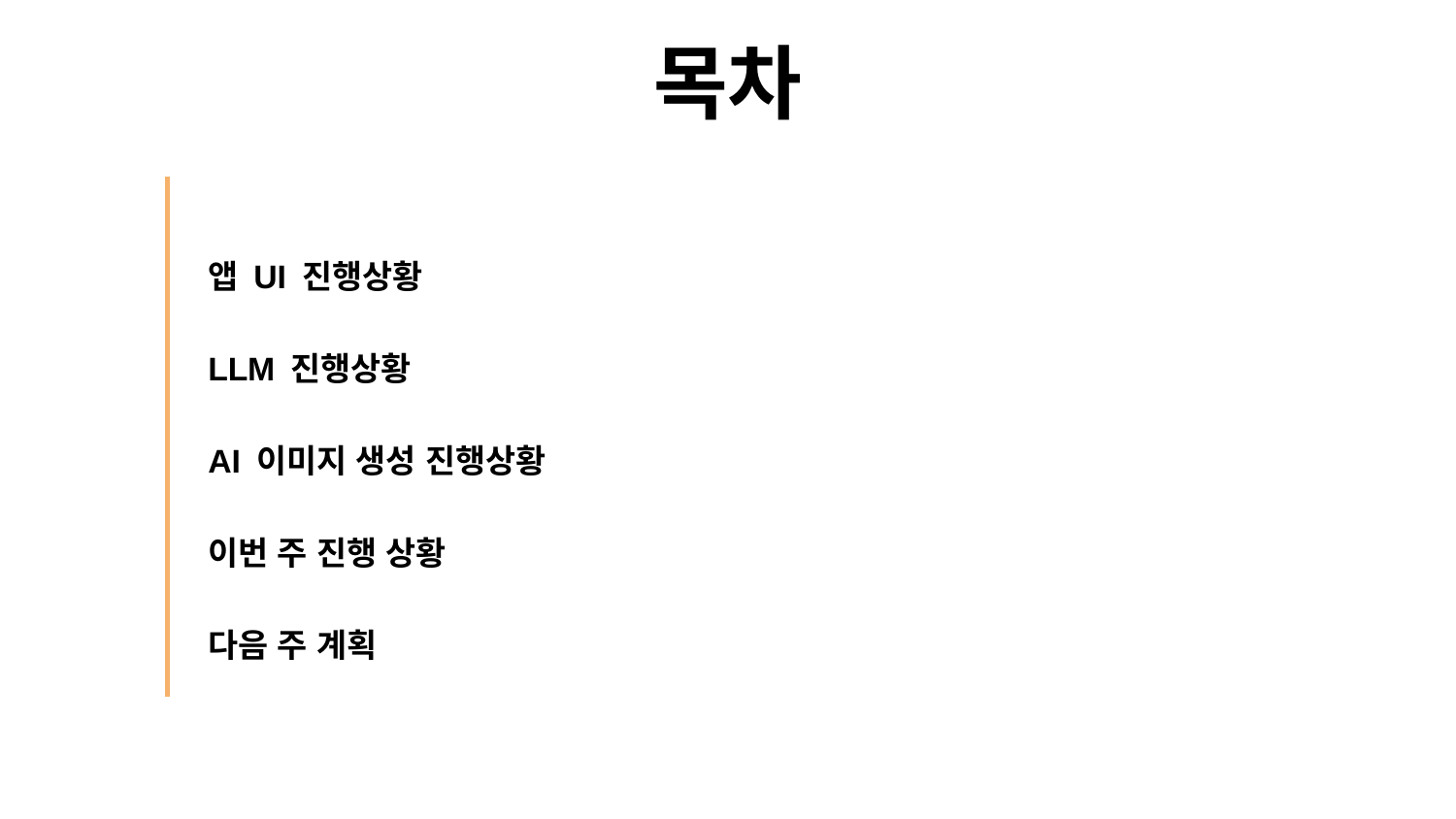

# 목차
앱 UI 진행상황
LLM 진행상황
AI 이미지 생성 진행상황
이번 주 진행 상황
다음 주 계획